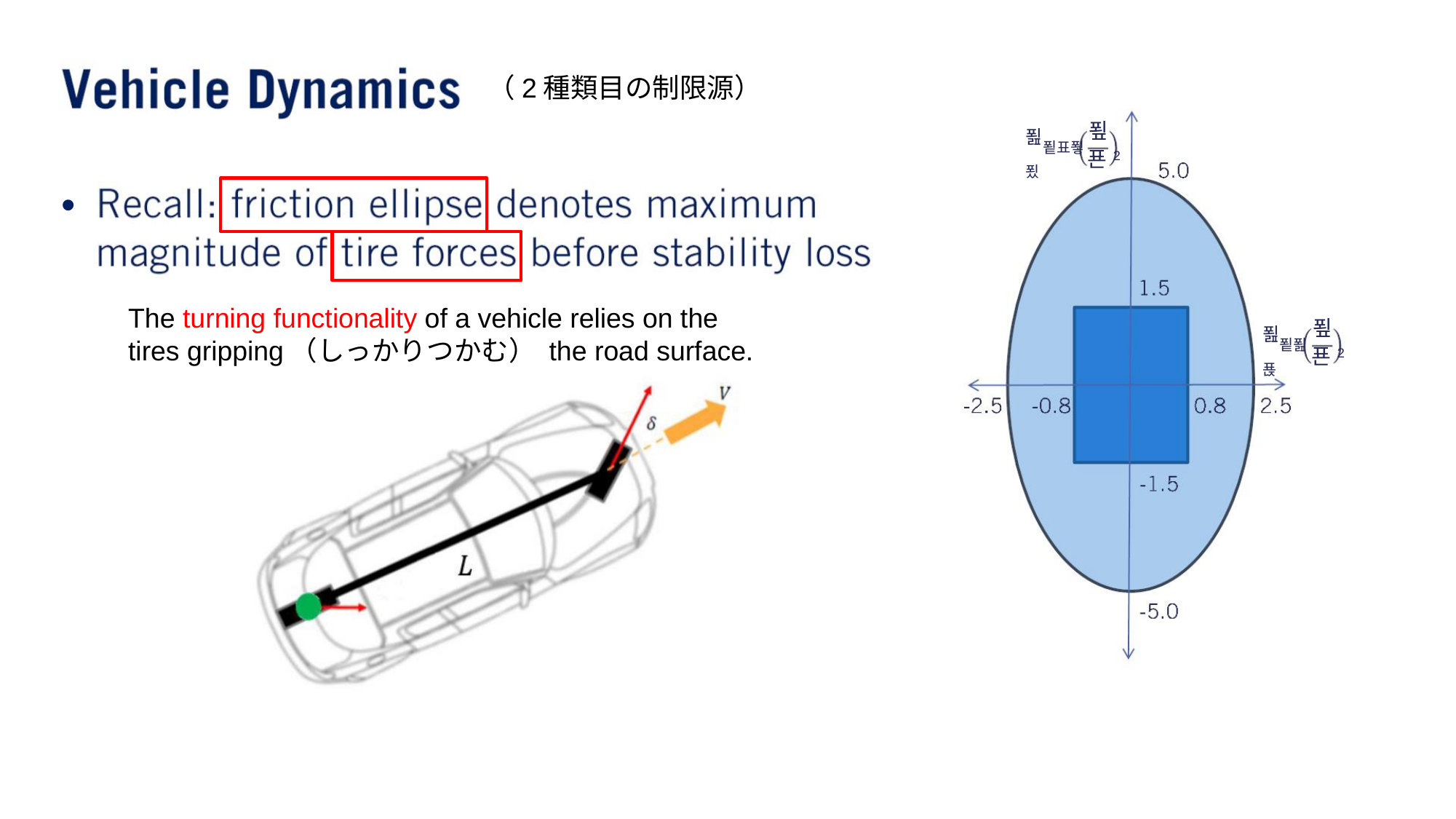

（2種類⽬の制限源）
푚
푎푙표푛푔
푠2

•

The turning functionality of a vehicle relies on the tires gripping（しっかりつかむ） the road surface.
푚
푎푙푎푡
푠2